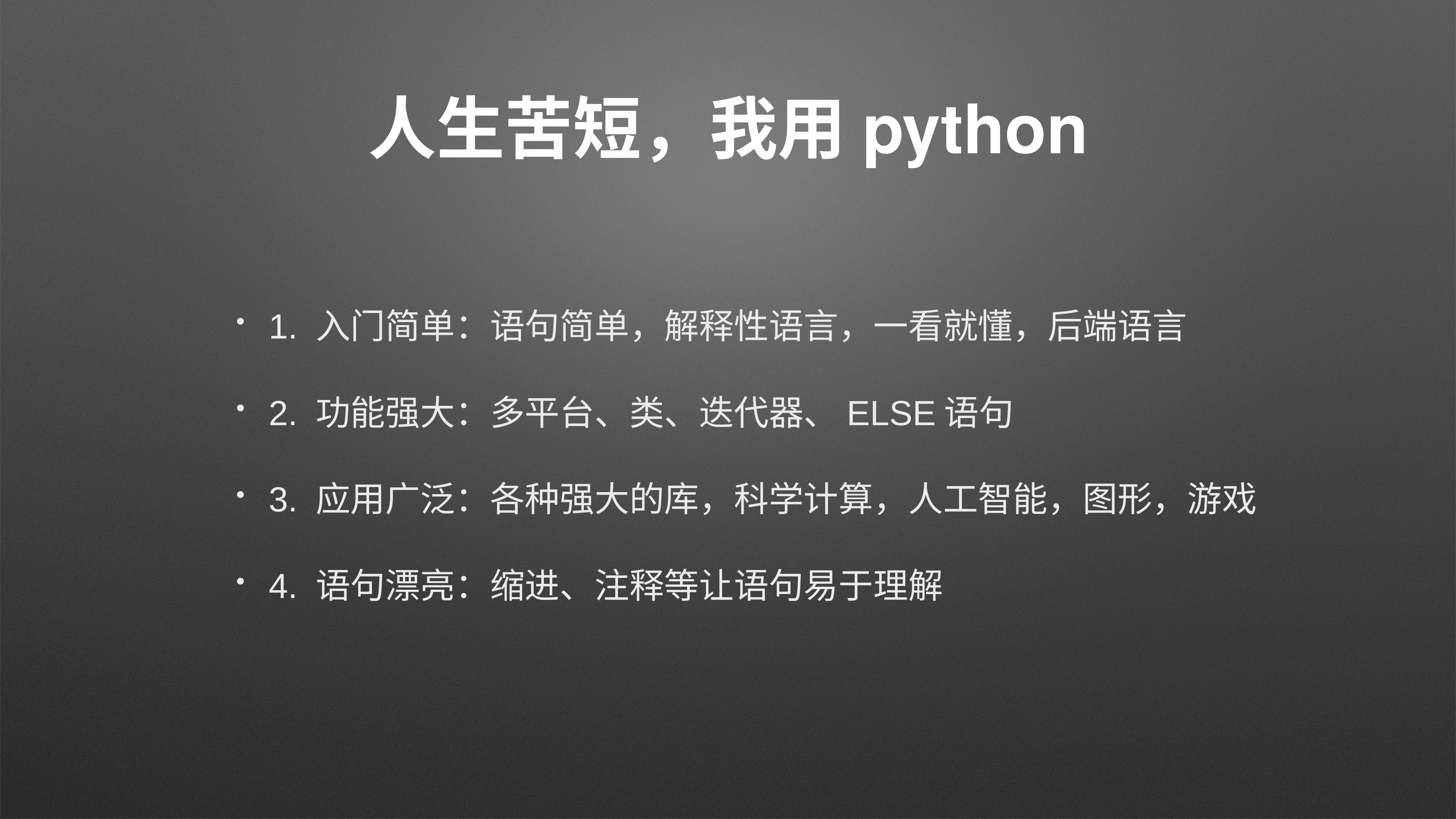

# 人生苦短，我用python
1. 入门简单：语句简单，解释性语言，一看就懂，后端语言
2. 功能强大：多平台、类、迭代器、ELSE语句
3. 应用广泛：各种强大的库，科学计算，人工智能，图形，游戏
4. 语句漂亮：缩进、注释等让语句易于理解